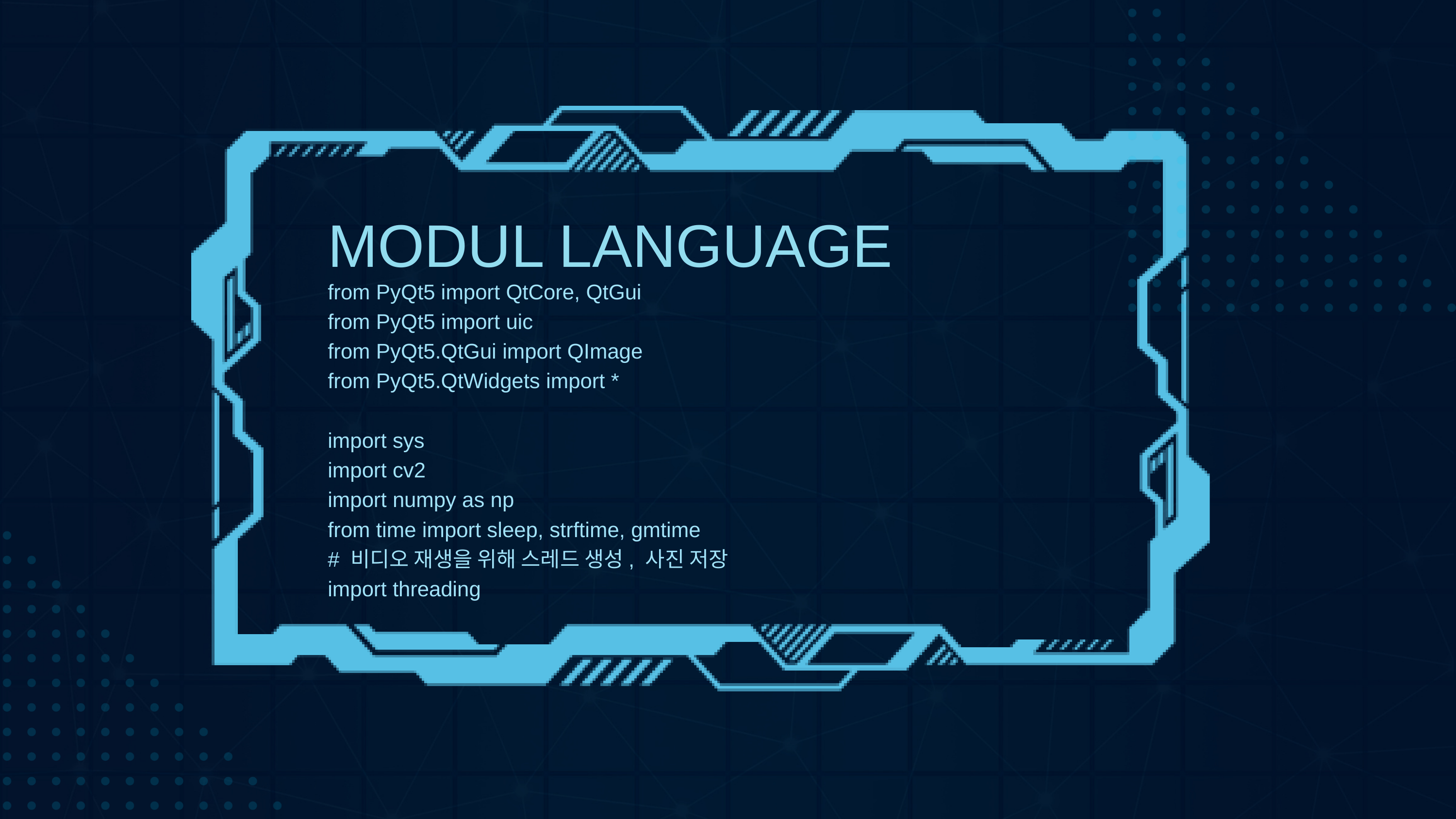

MODUL LANGUAGE
from PyQt5 import QtCore, QtGui
from PyQt5 import uic
from PyQt5.QtGui import QImage
from PyQt5.QtWidgets import *

import sys
import cv2
import numpy as np
from time import sleep, strftime, gmtime
# 비디오 재생을 위해 스레드 생성, 사진 저장
import threading